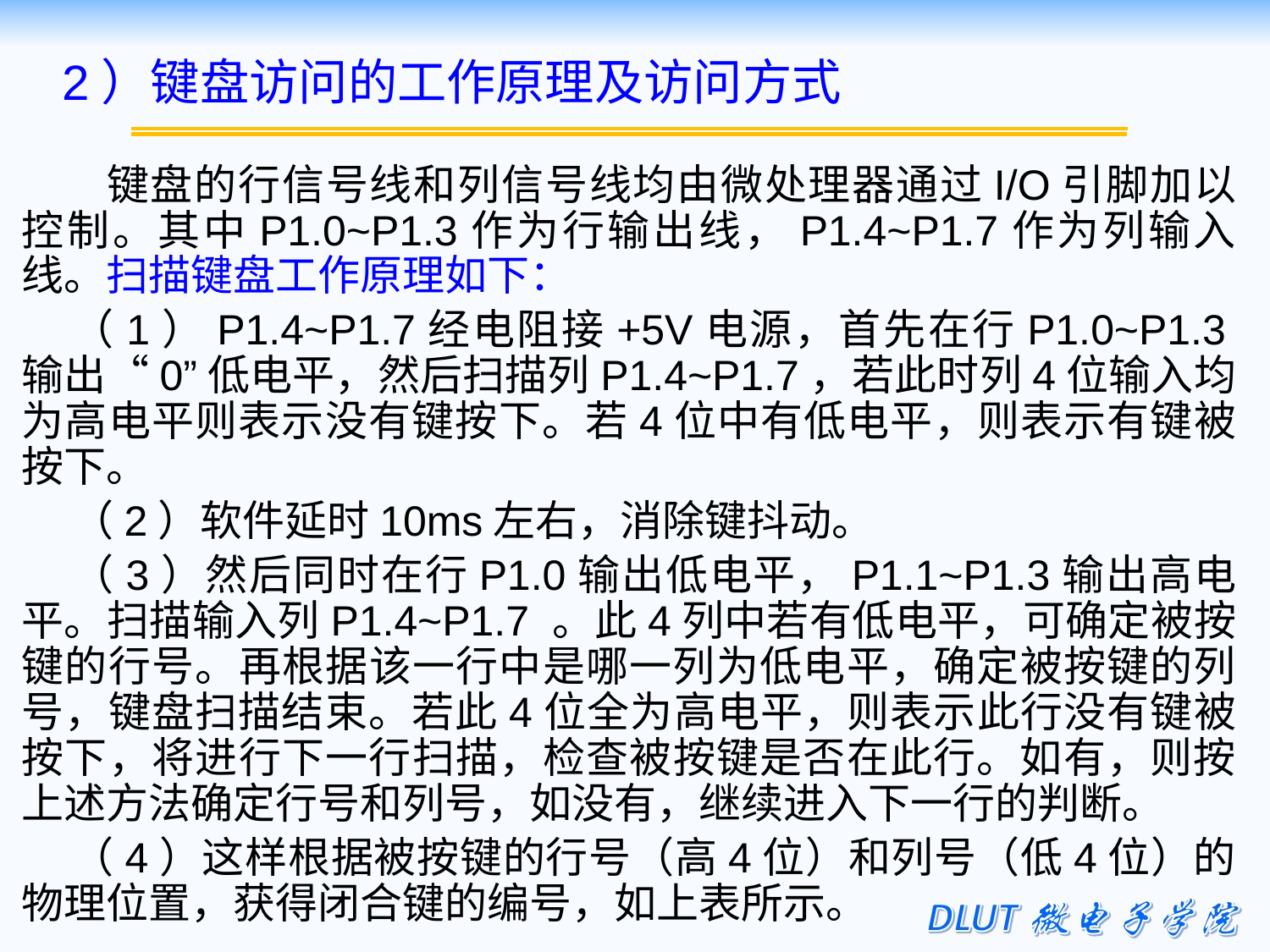

2）键盘访问的工作原理及访问方式
键盘的行信号线和列信号线均由微处理器通过I/O引脚加以控制。其中P1.0~P1.3作为行输出线，P1.4~P1.7作为列输入线。扫描键盘工作原理如下：
（1）P1.4~P1.7经电阻接+5V电源，首先在行P1.0~P1.3输出“0”低电平，然后扫描列P1.4~P1.7，若此时列4位输入均为高电平则表示没有键按下。若4位中有低电平，则表示有键被按下。
（2）软件延时10ms左右，消除键抖动。
（3）然后同时在行P1.0输出低电平，P1.1~P1.3输出高电平。扫描输入列P1.4~P1.7 。此4列中若有低电平，可确定被按键的行号。再根据该一行中是哪一列为低电平，确定被按键的列号，键盘扫描结束。若此4位全为高电平，则表示此行没有键被按下，将进行下一行扫描，检查被按键是否在此行。如有，则按上述方法确定行号和列号，如没有，继续进入下一行的判断。
（4）这样根据被按键的行号（高4位）和列号（低4位）的物理位置，获得闭合键的编号，如上表所示。